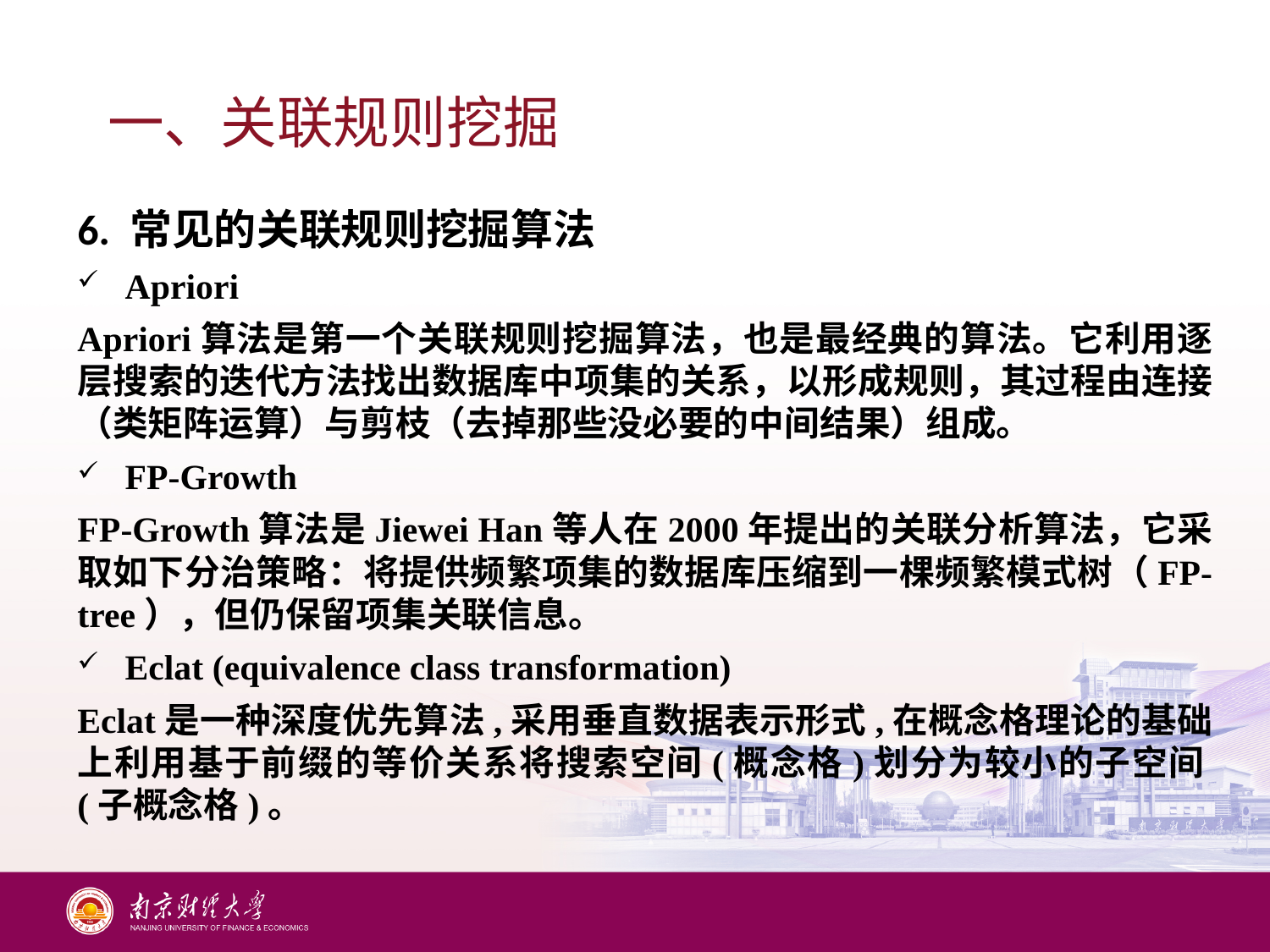

# 一、关联规则挖掘
6. 常见的关联规则挖掘算法
Apriori
Apriori算法是第一个关联规则挖掘算法，也是最经典的算法。它利用逐层搜索的迭代方法找出数据库中项集的关系，以形成规则，其过程由连接（类矩阵运算）与剪枝（去掉那些没必要的中间结果）组成。
FP-Growth
FP-Growth算法是Jiewei Han等人在2000年提出的关联分析算法，它采取如下分治策略：将提供频繁项集的数据库压缩到一棵频繁模式树（FP-tree），但仍保留项集关联信息。
Eclat (equivalence class transformation)
Eclat是一种深度优先算法,采用垂直数据表示形式,在概念格理论的基础上利用基于前缀的等价关系将搜索空间(概念格)划分为较小的子空间(子概念格)。